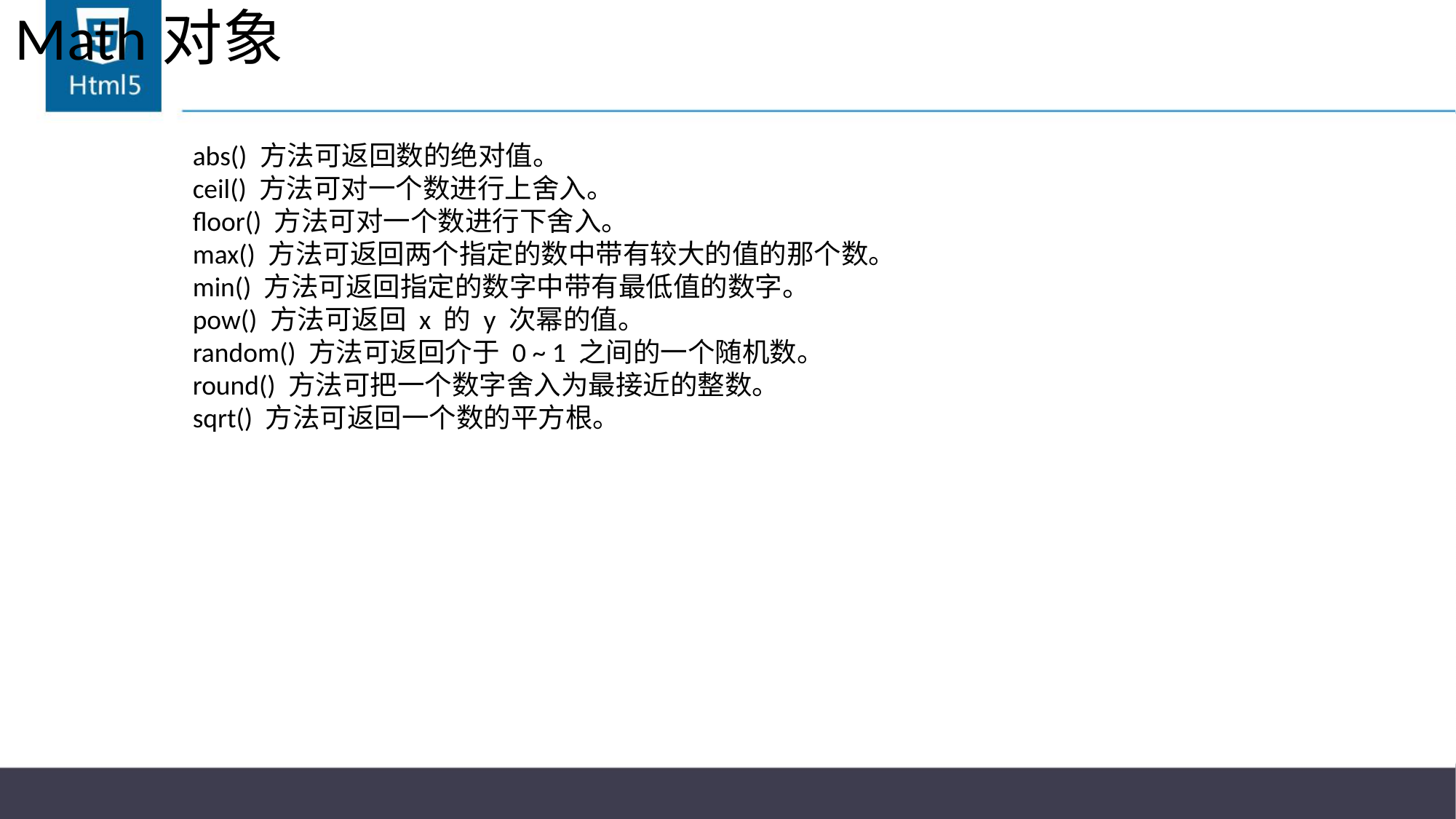

# Math对象
abs() 方法可返回数的绝对值。
ceil() 方法可对一个数进行上舍入。
floor() 方法可对一个数进行下舍入。
max() 方法可返回两个指定的数中带有较大的值的那个数。
min() 方法可返回指定的数字中带有最低值的数字。
pow() 方法可返回 x 的 y 次幂的值。
random() 方法可返回介于 0 ~ 1 之间的一个随机数。
round() 方法可把一个数字舍入为最接近的整数。
sqrt() 方法可返回一个数的平方根。